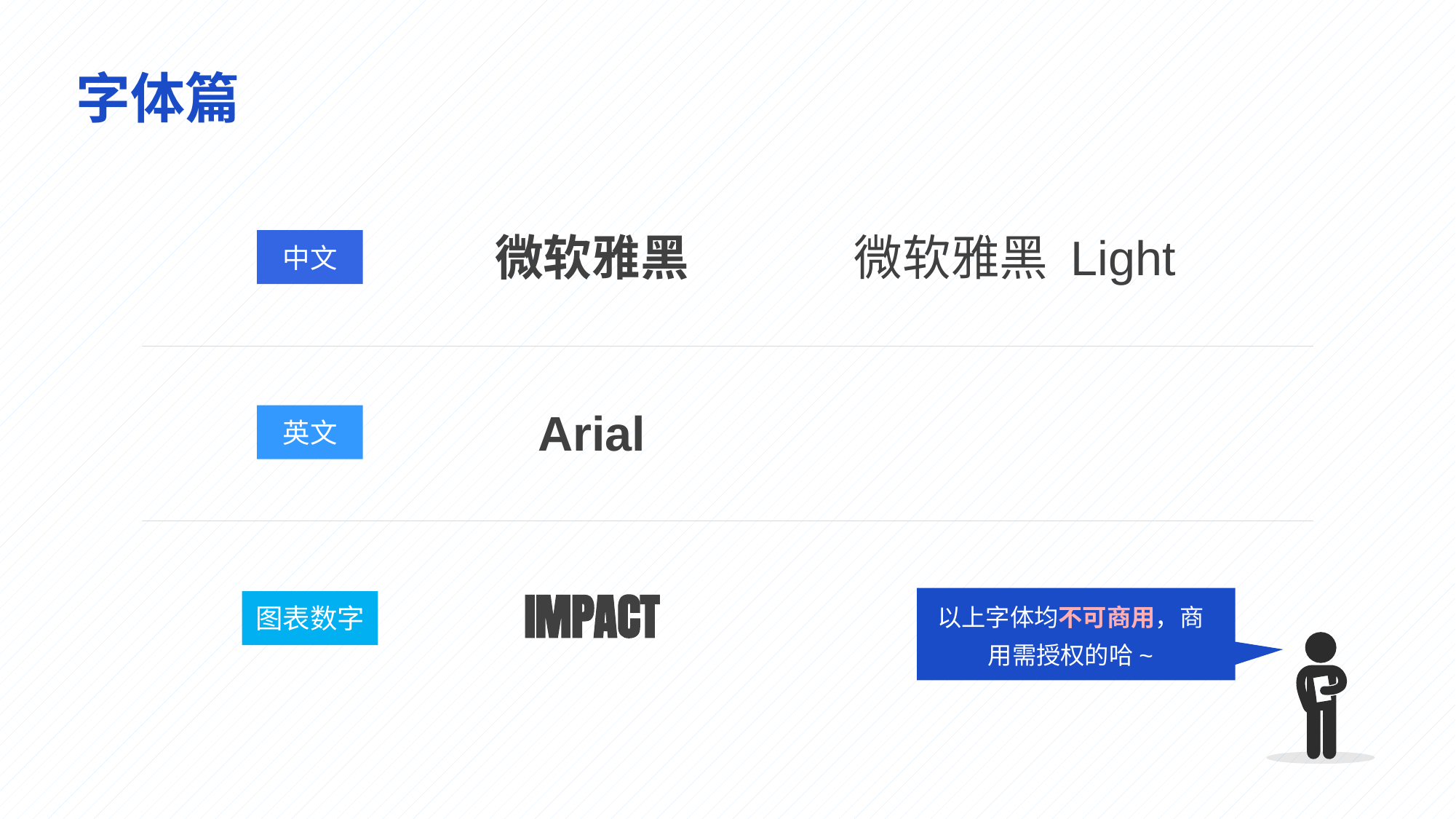

字体篇
微软雅黑
微软雅黑 Light
中文
Arial
英文
IMPACT
以上字体均不可商用，商用需授权的哈~
图表数字